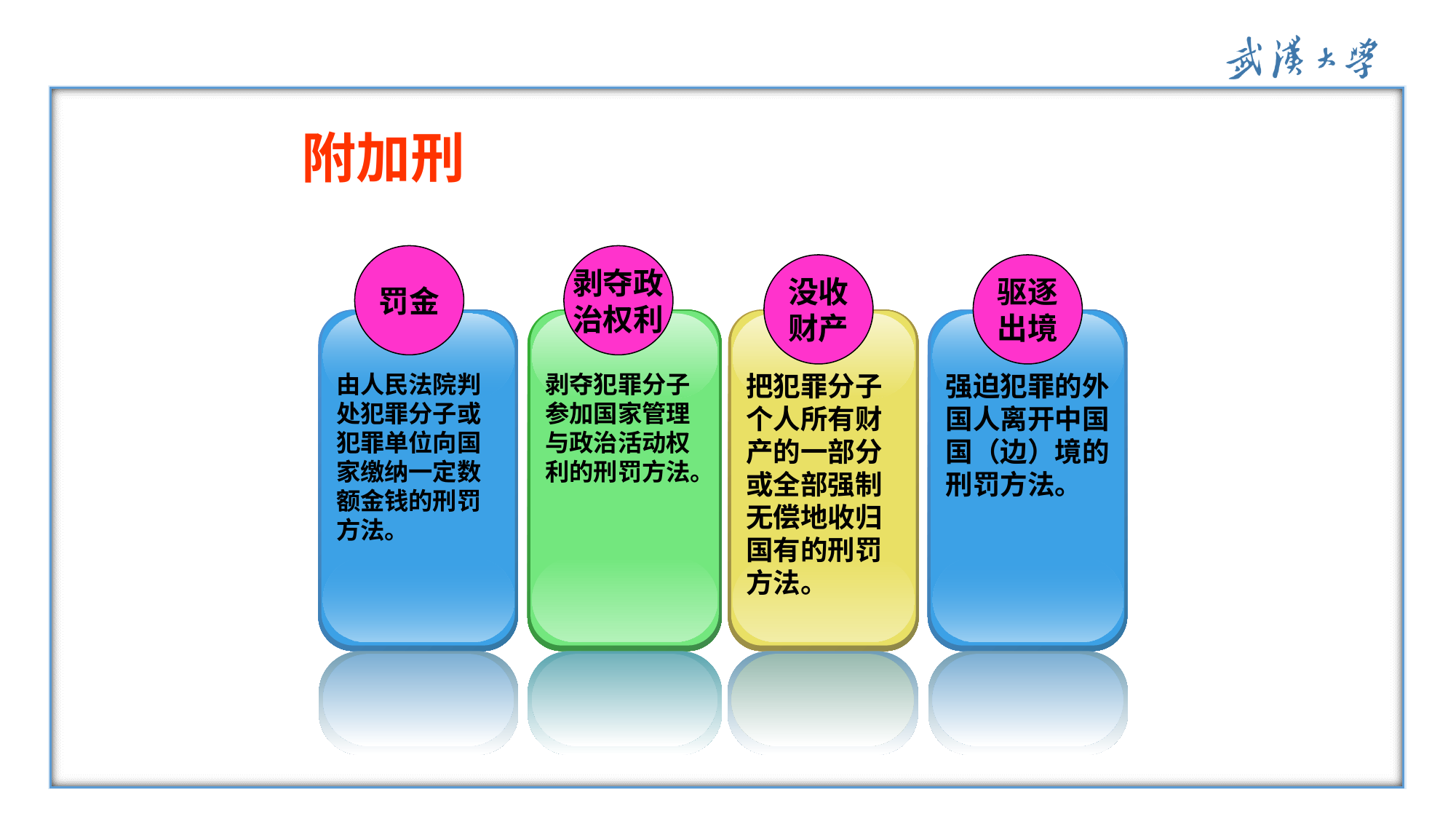

#
附加刑
罚金
剥夺政
治权利
没收
财产
驱逐
出境

由人民法院判处犯罪分子或犯罪单位向国家缴纳一定数额金钱的刑罚方法。

剥夺犯罪分子参加国家管理与政治活动权利的刑罚方法。

把犯罪分子个人所有财产的一部分或全部强制无偿地收归国有的刑罚方法。

强迫犯罪的外国人离开中国国（边）境的刑罚方法。